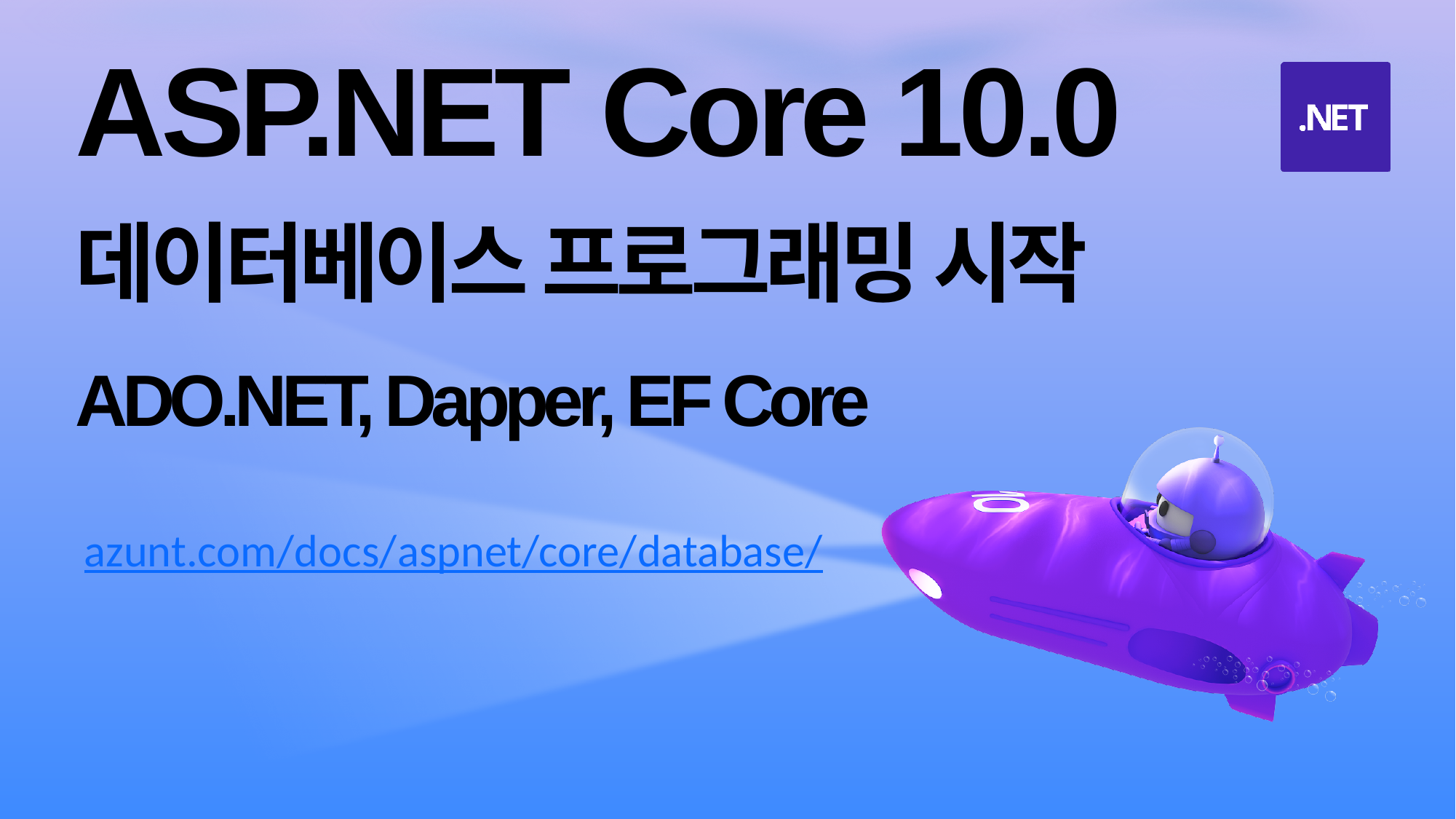

ASP.NET Core 10.0
데이터베이스 프로그래밍 시작
ADO.NET, Dapper, EF Core
azunt.com/docs/aspnet/core/database/